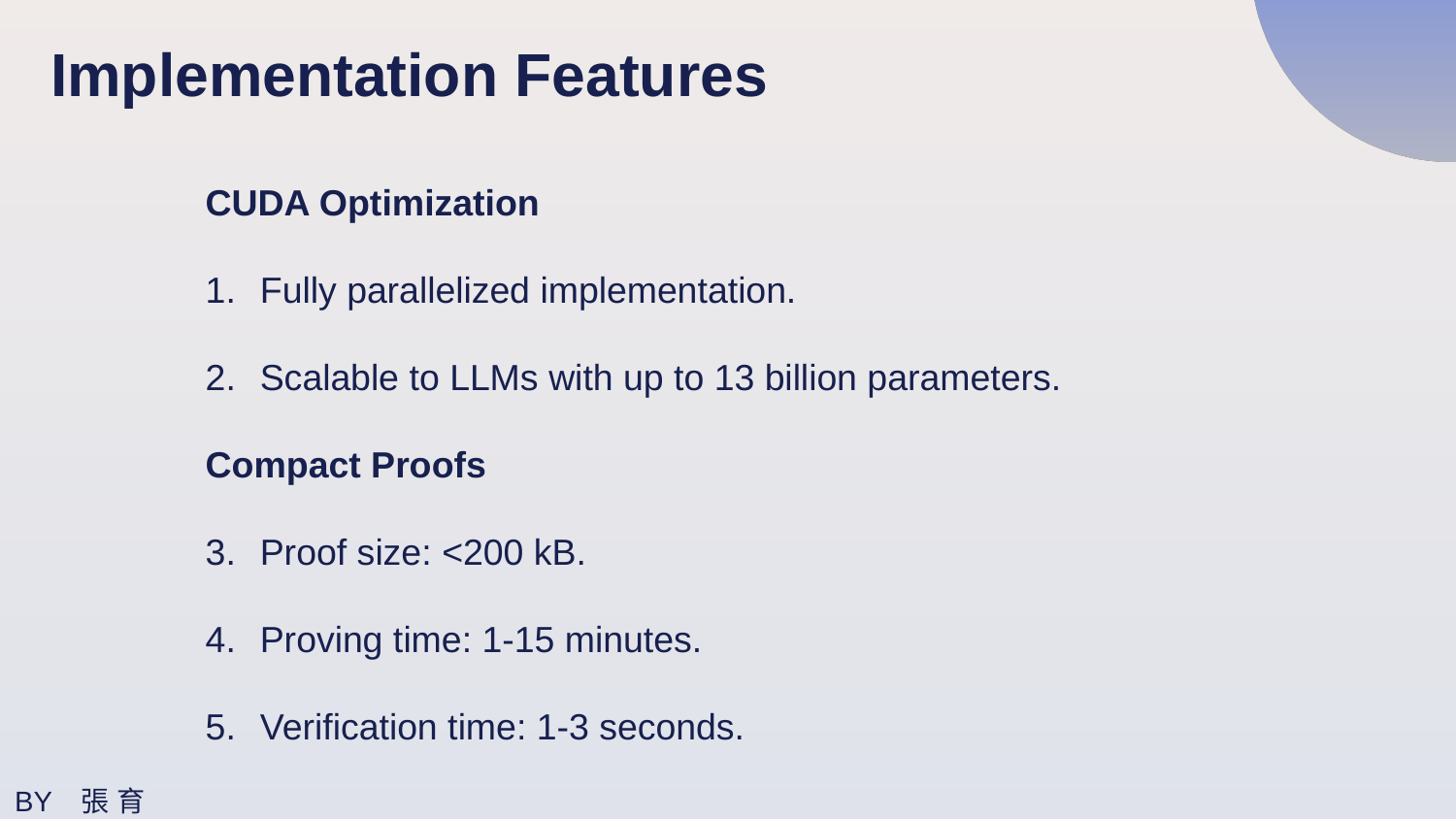

Implementation Features
CUDA Optimization
Fully parallelized implementation.
Scalable to LLMs with up to 13 billion parameters.
Compact Proofs
Proof size: <200 kB.
Proving time: 1-15 minutes.
Verification time: 1-3 seconds.
BY 張育丞